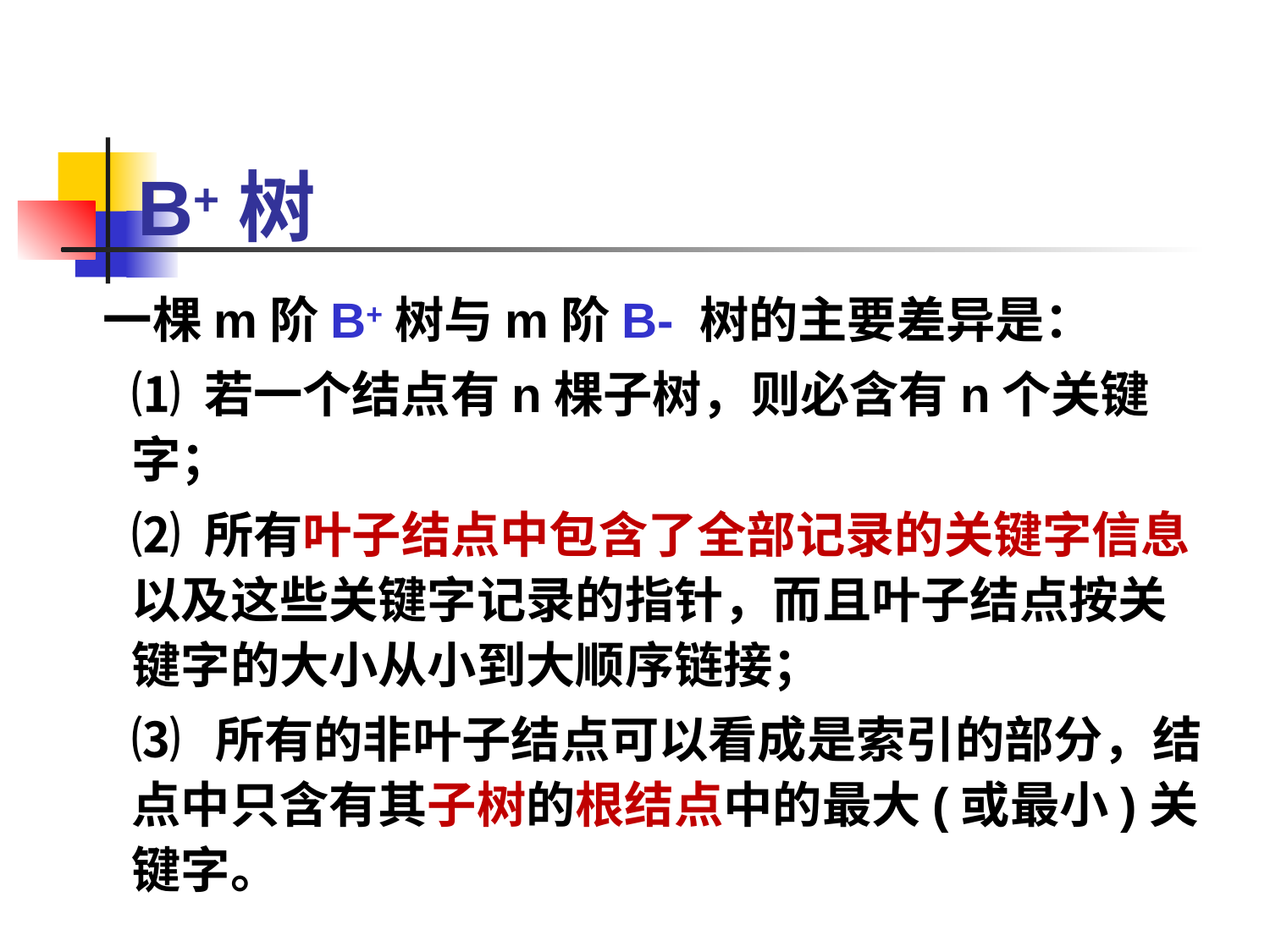

# B+树
   一棵m阶B+树与m阶B- 树的主要差异是：
⑴ 若一个结点有n棵子树，则必含有n个关键字；
⑵ 所有叶子结点中包含了全部记录的关键字信息以及这些关键字记录的指针，而且叶子结点按关键字的大小从小到大顺序链接；
⑶  所有的非叶子结点可以看成是索引的部分，结点中只含有其子树的根结点中的最大(或最小)关键字。

119